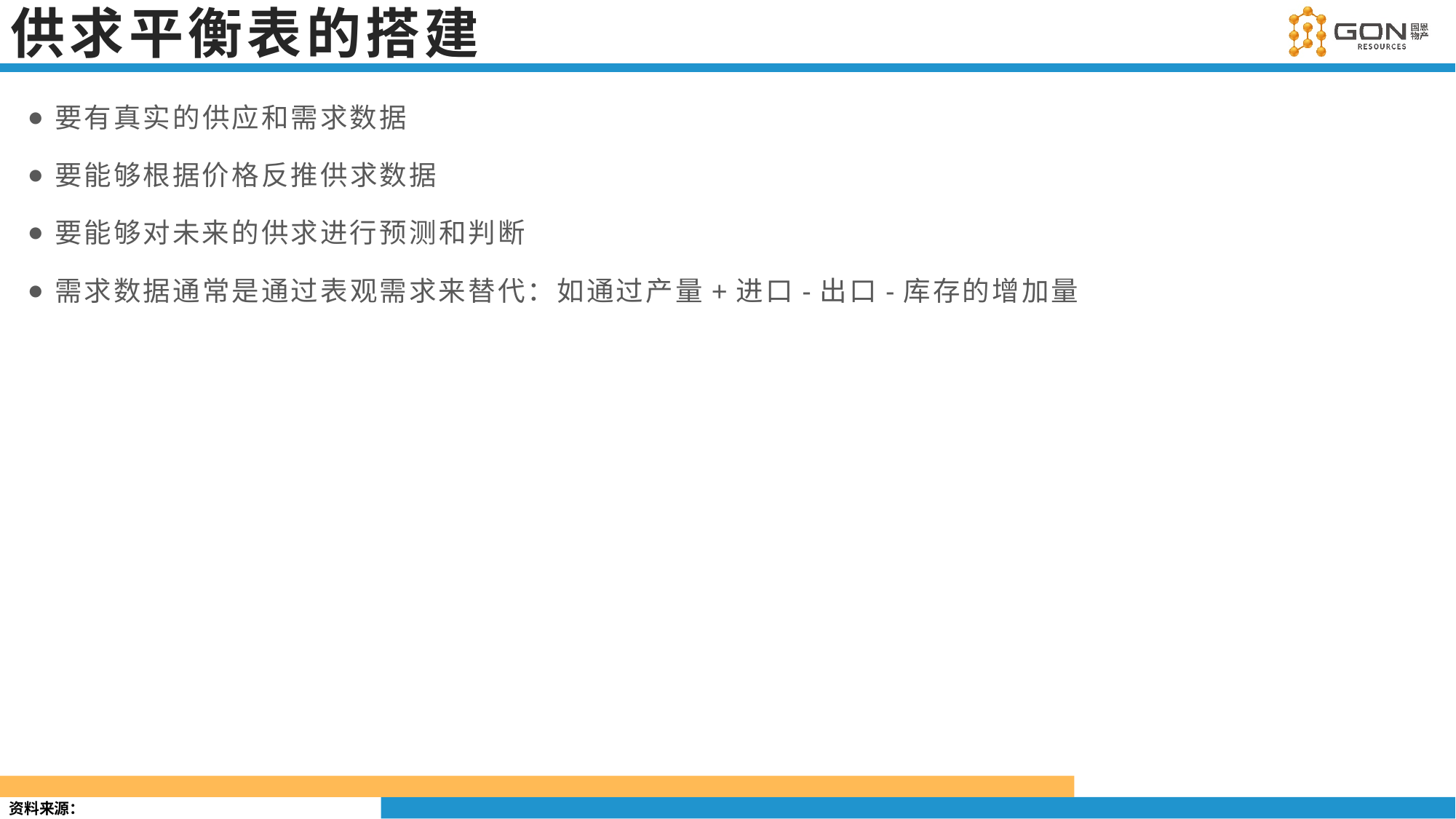

# 供求平衡表的搭建
要有真实的供应和需求数据
要能够根据价格反推供求数据
要能够对未来的供求进行预测和判断
需求数据通常是通过表观需求来替代：如通过产量+进口-出口-库存的增加量